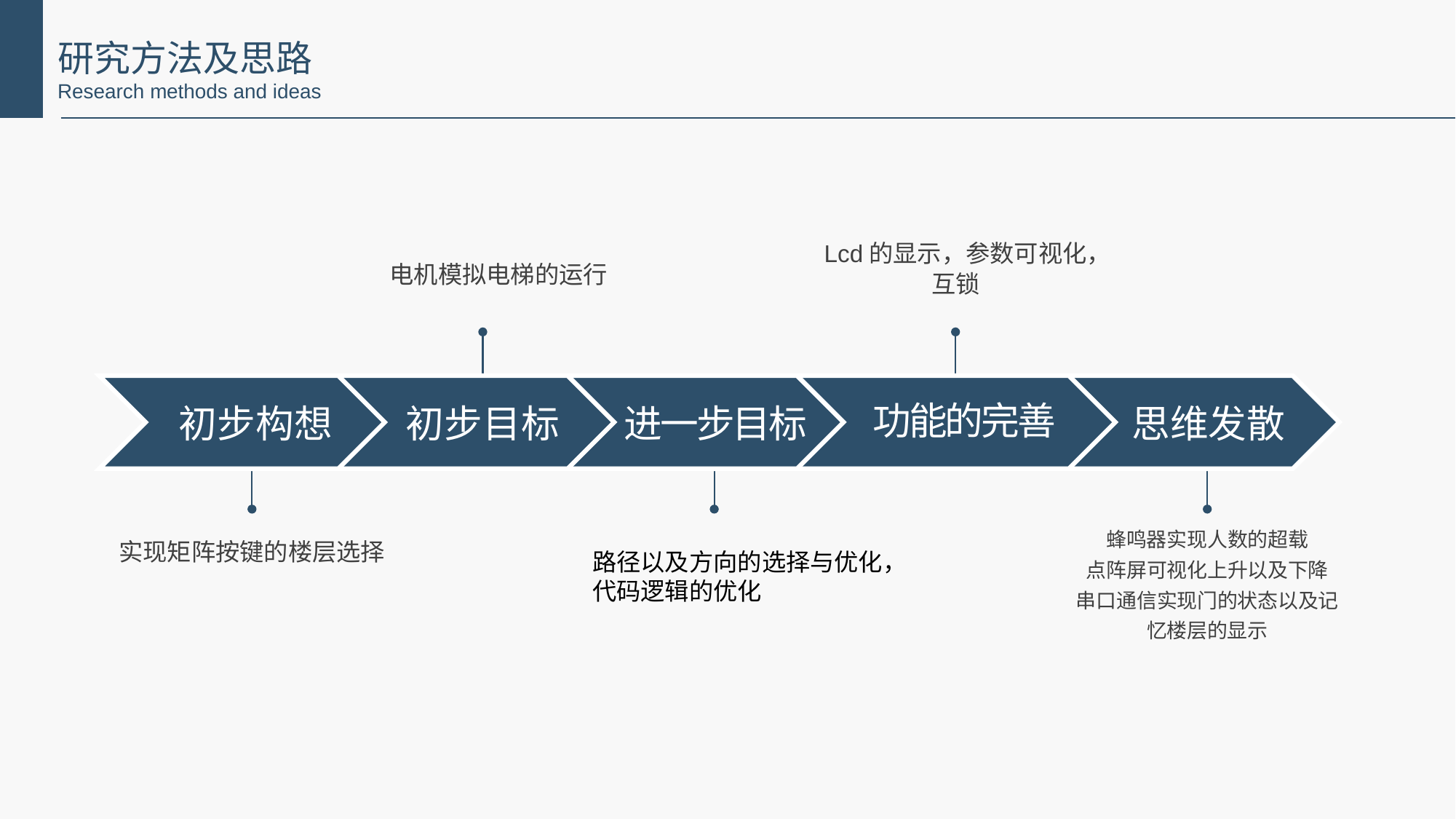

研究方法及思路
Research methods and ideas
Lcd的显示，参数可视化，互锁
电机模拟电梯的运行

功能的完善
初步构想
初步目标
进一步目标
思维发散
蜂鸣器实现人数的超载
点阵屏可视化上升以及下降
串口通信实现门的状态以及记忆楼层的显示
实现矩阵按键的楼层选择
路径以及方向的选择与优化，
代码逻辑的优化